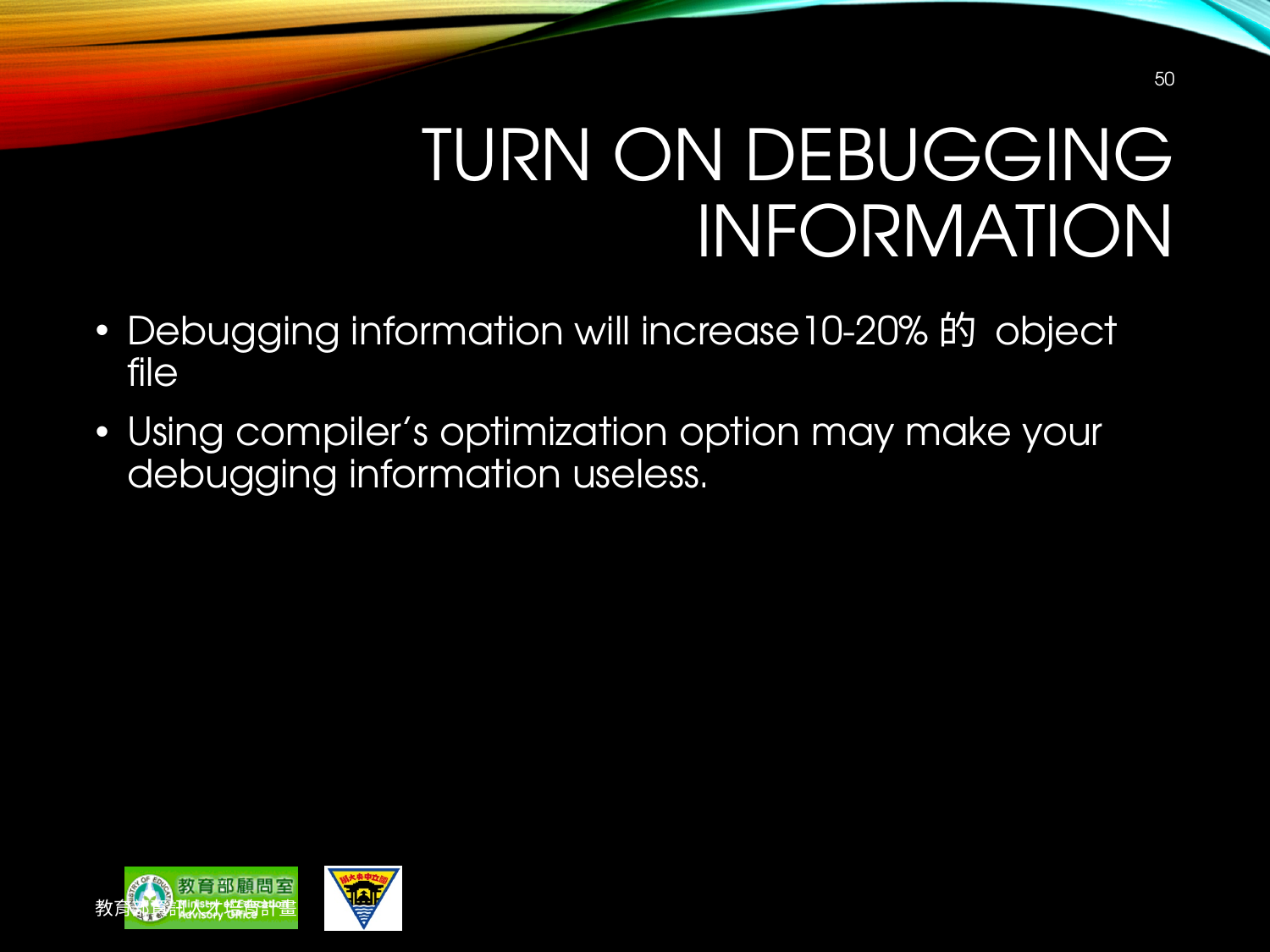

50
# Turn on Debugging Information
Debugging information will increase10-20%的 object file
Using compiler’s optimization option may make your debugging information useless.
教育部資訊人才培育計畫